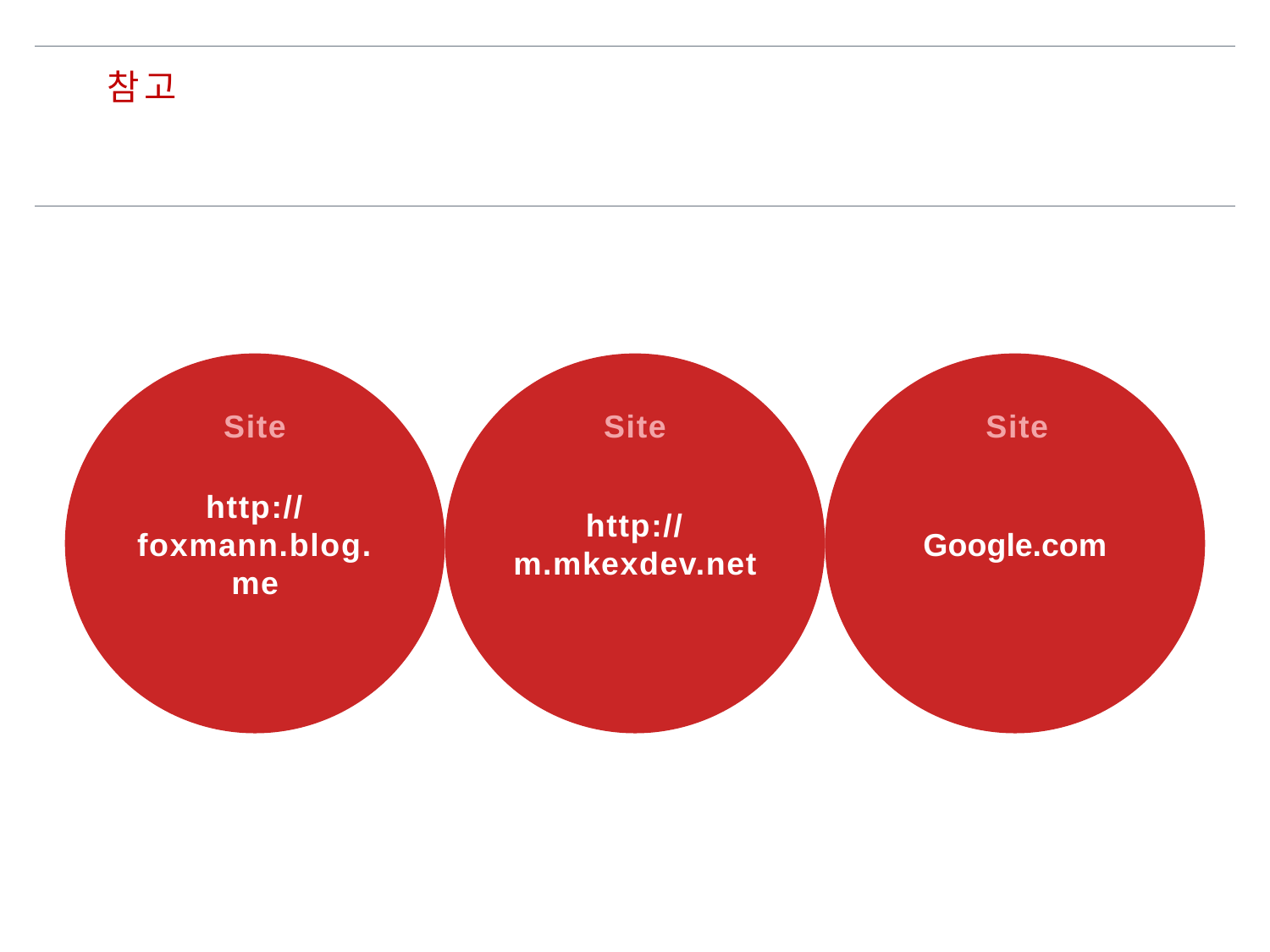

참고
http://foxmann.blog.me
Site
http://m.mkexdev.net
Site
Google.com
Site